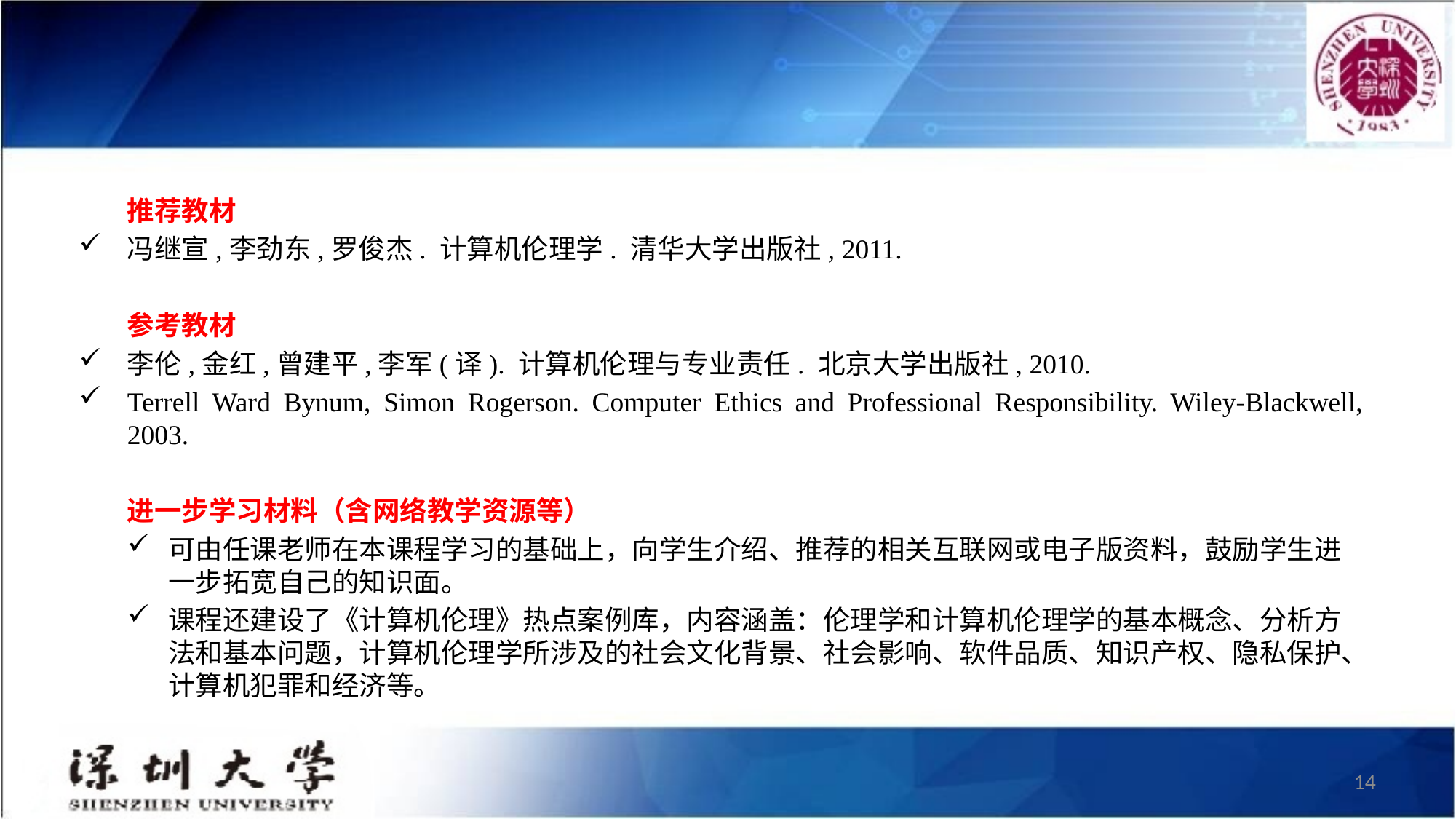

推荐教材
冯继宣,李劲东,罗俊杰. 计算机伦理学. 清华大学出版社, 2011.

参考教材
李伦,金红,曾建平,李军(译). 计算机伦理与专业责任. 北京大学出版社, 2010.
Terrell Ward Bynum, Simon Rogerson. Computer Ethics and Professional Responsibility. Wiley-Blackwell, 2003.

进一步学习材料（含网络教学资源等）
可由任课老师在本课程学习的基础上，向学生介绍、推荐的相关互联网或电子版资料，鼓励学生进一步拓宽自己的知识面。
课程还建设了《计算机伦理》热点案例库，内容涵盖：伦理学和计算机伦理学的基本概念、分析方法和基本问题，计算机伦理学所涉及的社会文化背景、社会影响、软件品质、知识产权、隐私保护、计算机犯罪和经济等。

14